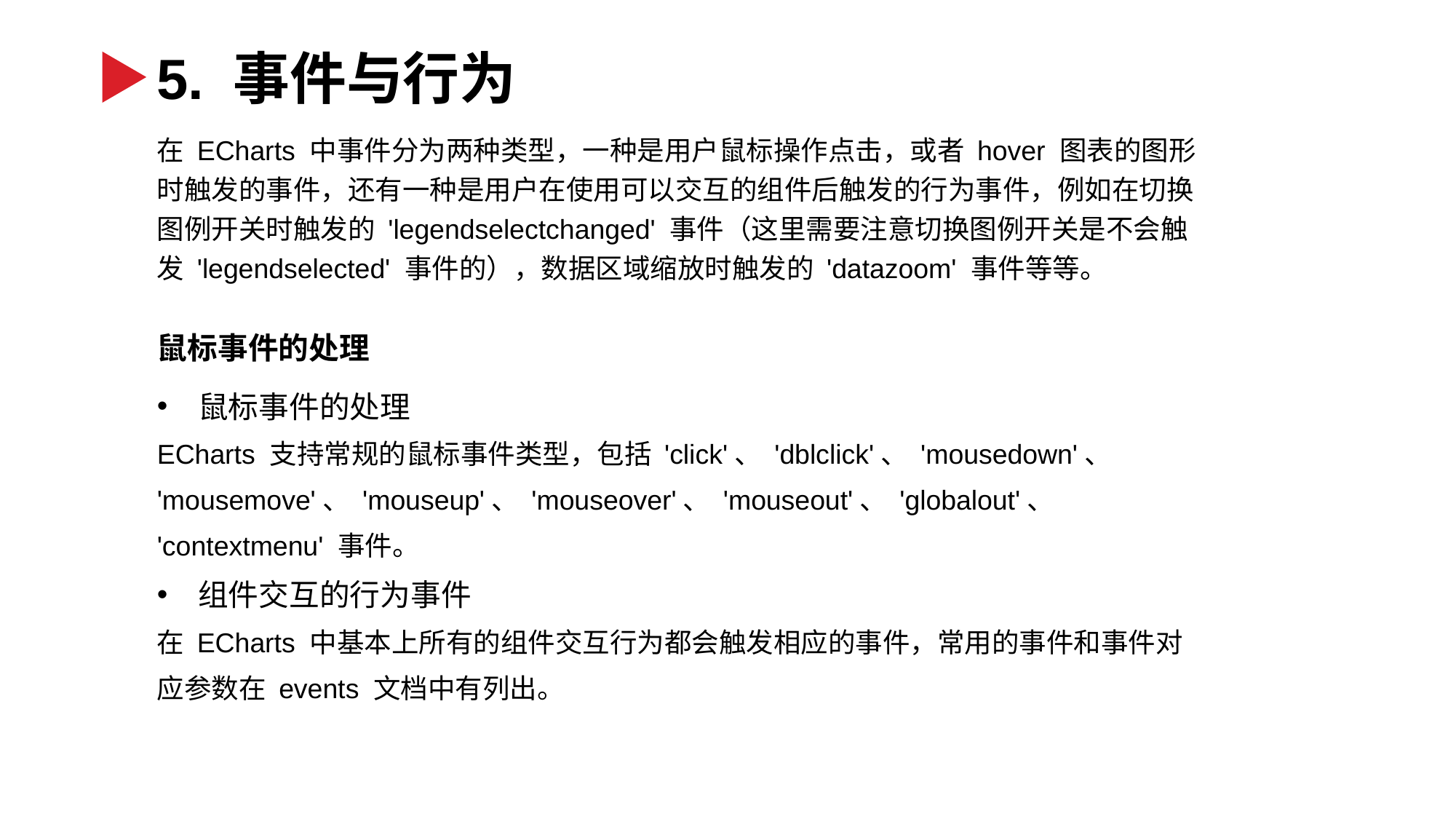

5. 事件与行为

在 ECharts 中事件分为两种类型，一种是用户鼠标操作点击，或者 hover 图表的图形时触发的事件，还有一种是用户在使用可以交互的组件后触发的行为事件，例如在切换图例开关时触发的 'legendselectchanged' 事件（这里需要注意切换图例开关是不会触发 'legendselected' 事件的），数据区域缩放时触发的 'datazoom' 事件等等。
鼠标事件的处理
鼠标事件的处理
ECharts 支持常规的鼠标事件类型，包括 'click'、 'dblclick'、 'mousedown'、 'mousemove'、 'mouseup'、 'mouseover'、 'mouseout'、 'globalout'、 'contextmenu' 事件。
组件交互的行为事件
在 ECharts 中基本上所有的组件交互行为都会触发相应的事件，常用的事件和事件对应参数在 events 文档中有列出。